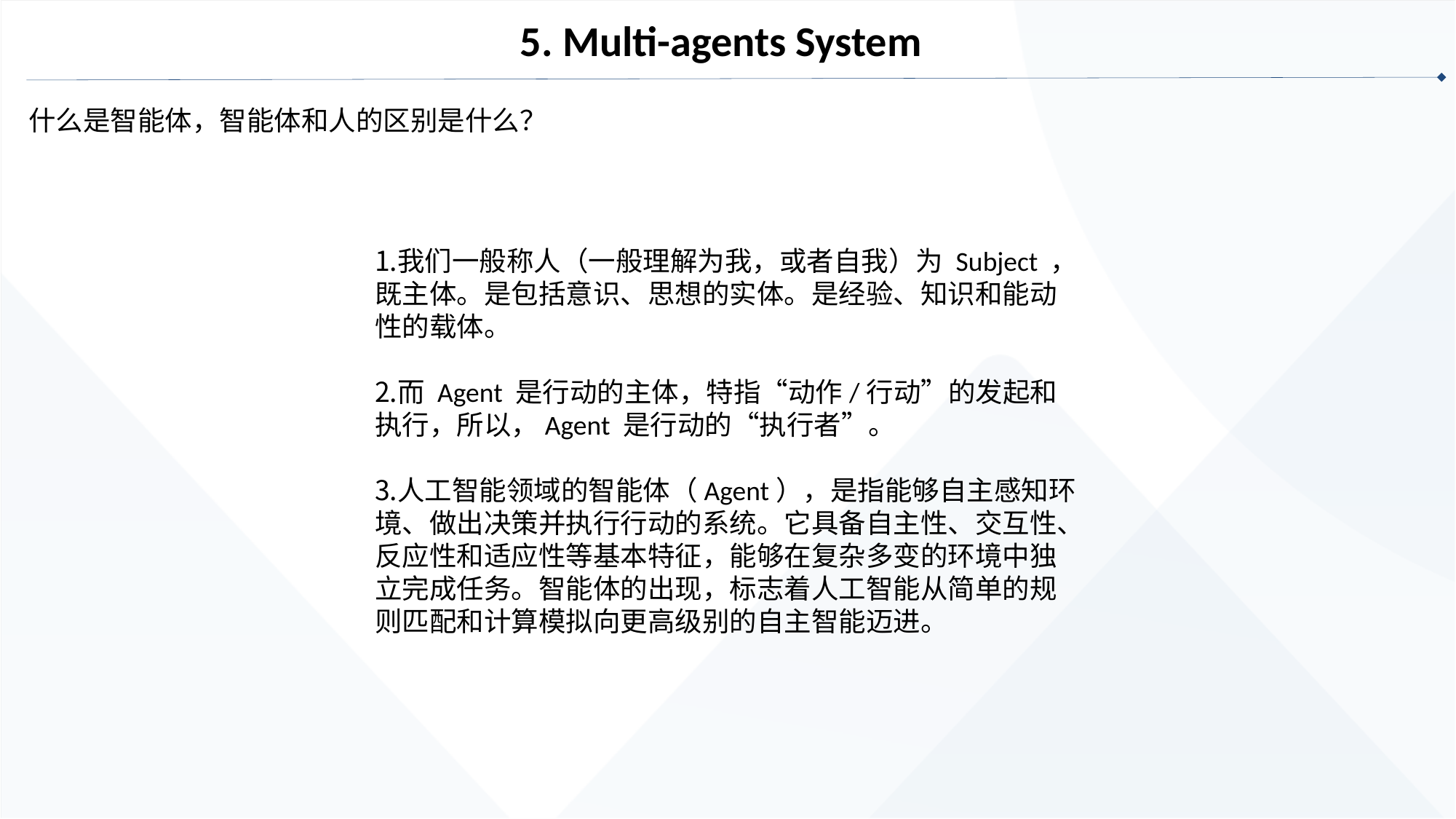

5. Multi-agents System
什么是智能体，智能体和人的区别是什么？
我们一般称人（一般理解为我，或者自我）为 Subject ，既主体。是包括意识、思想的实体。是经验、知识和能动性的载体。

而 Agent 是行动的主体，特指“动作/行动”的发起和执行，所以，Agent 是行动的“执行者”。

人工智能领域的智能体（Agent），是指能够自主感知环境、做出决策并执行行动的系统。它具备自主性、交互性、反应性和适应性等基本特征，能够在复杂多变的环境中独立完成任务。智能体的出现，标志着人工智能从简单的规则匹配和计算模拟向更高级别的自主智能迈进。